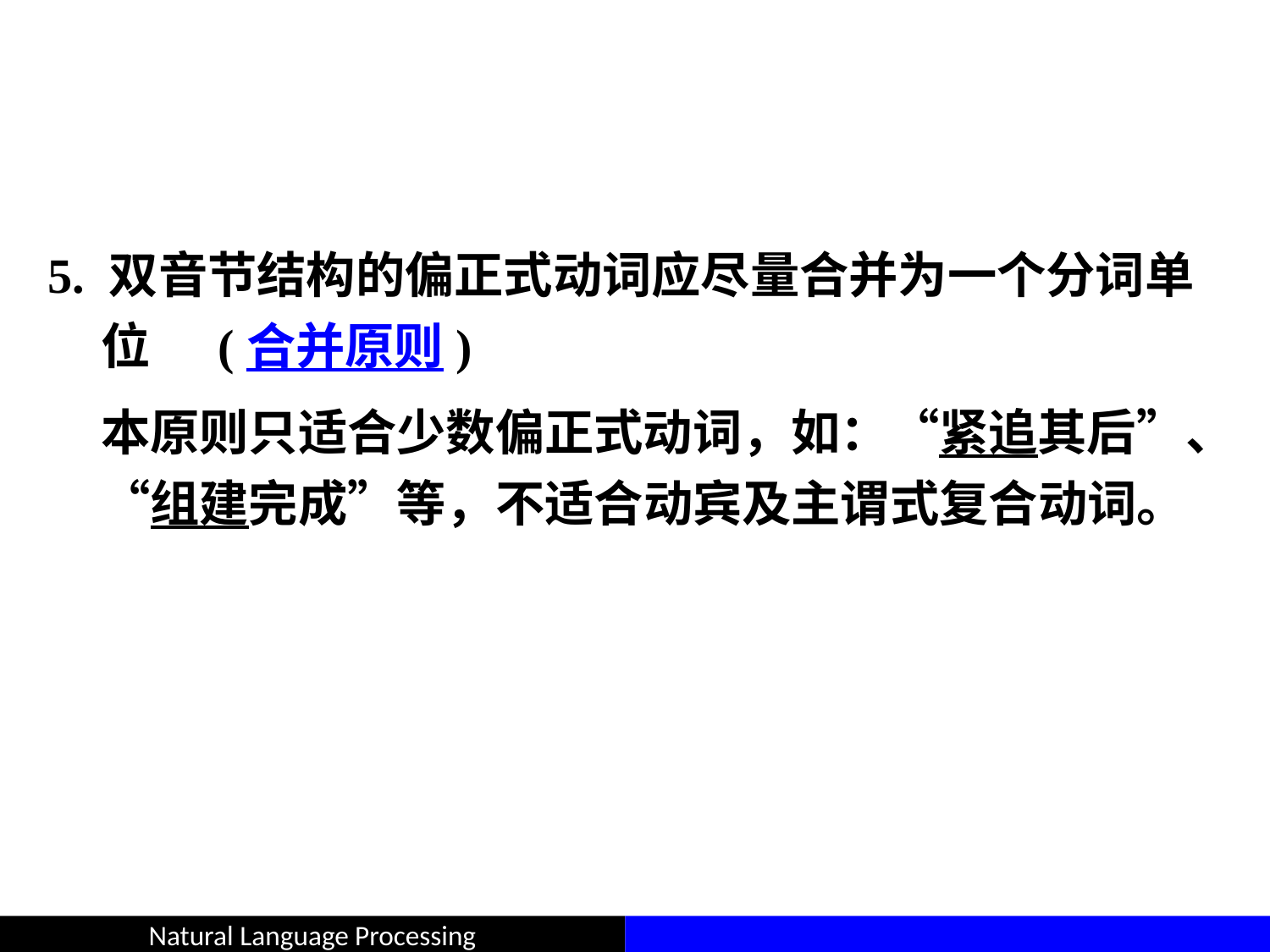

#
 5. 双音节结构的偏正式动词应尽量合并为一个分词单位     (合并原则)
	本原则只适合少数偏正式动词，如：“紧追其后”、“组建完成”等，不适合动宾及主谓式复合动词。